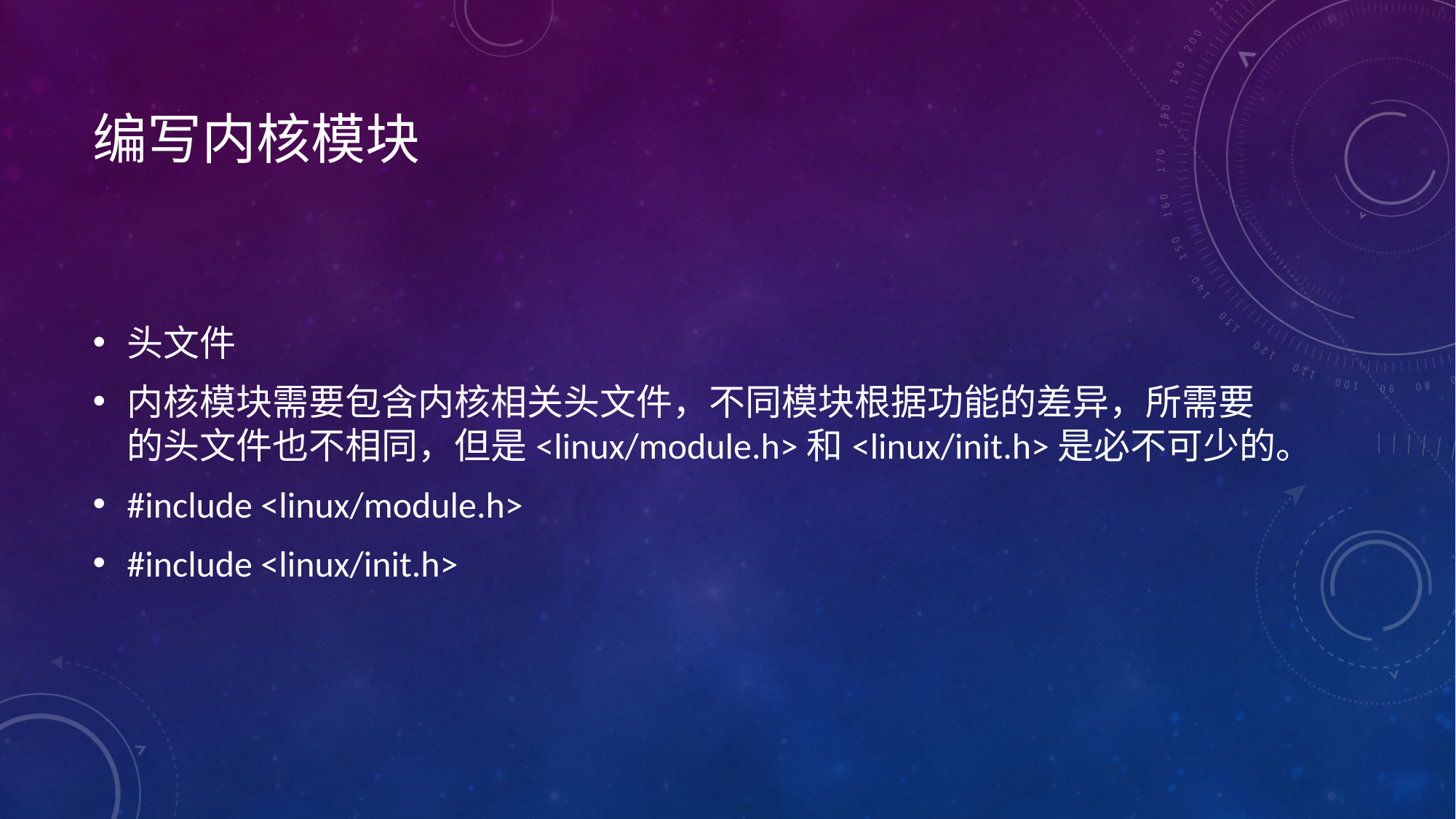

# 编写内核模块
头文件
内核模块需要包含内核相关头文件，不同模块根据功能的差异，所需要的头文件也不相同，但是<linux/module.h>和<linux/init.h>是必不可少的。
#include <linux/module.h>
#include <linux/init.h>